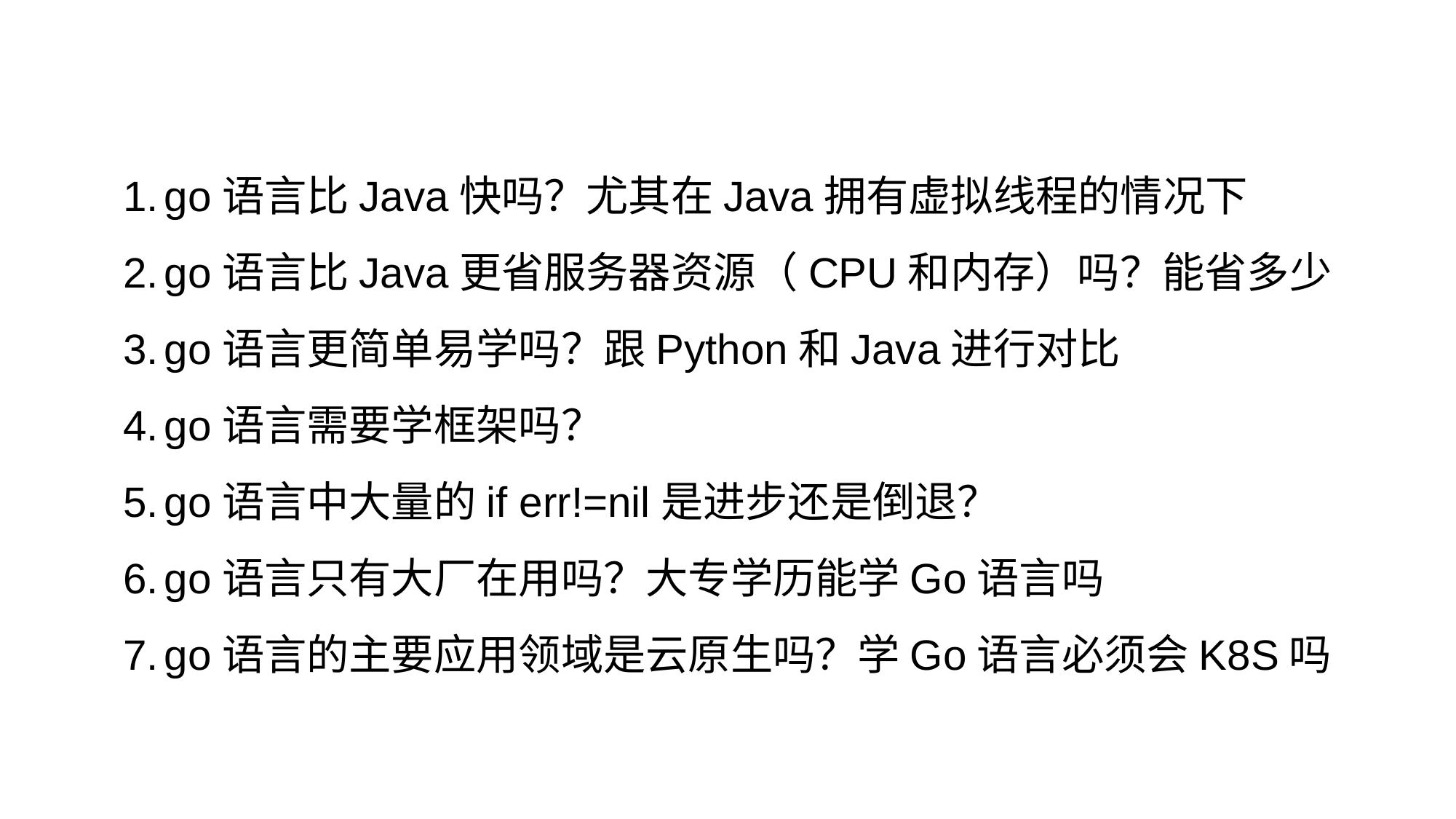

go语言比Java快吗？尤其在Java拥有虚拟线程的情况下
go语言比Java更省服务器资源（CPU和内存）吗？能省多少
go语言更简单易学吗？跟Python和Java进行对比
go语言需要学框架吗？
go语言中大量的if err!=nil是进步还是倒退？
go语言只有大厂在用吗？大专学历能学Go语言吗
go语言的主要应用领域是云原生吗？学Go语言必须会K8S吗